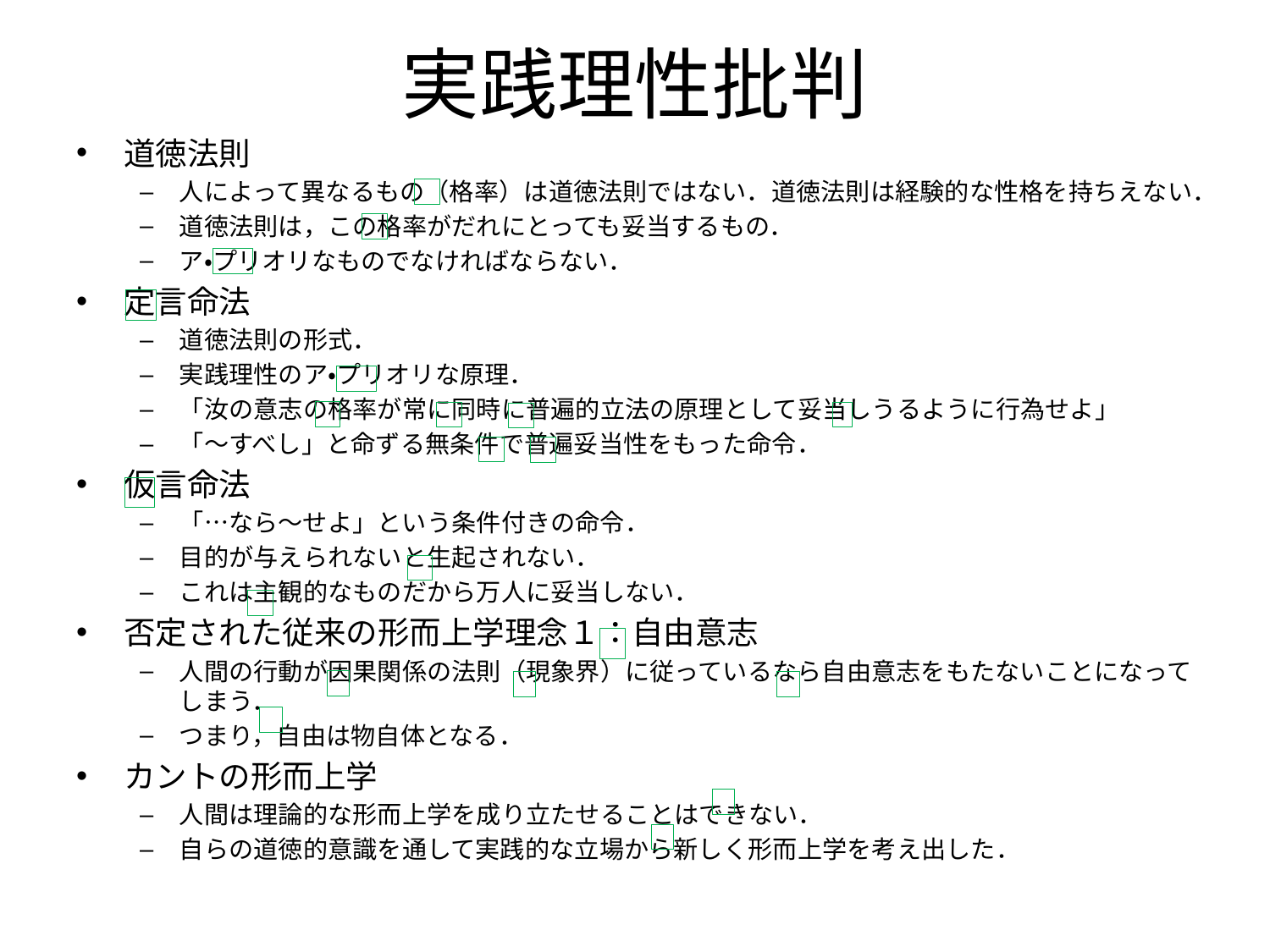

# 実践理性批判
道徳法則
人によって異なるもの（格率）は道徳法則ではない．道徳法則は経験的な性格を持ちえない．
道徳法則は，この格率がだれにとっても妥当するもの．
ア・プリオリなものでなければならない．
定言命法
道徳法則の形式．
実践理性のア・プリオリな原理．
「汝の意志の格率が常に同時に普遍的立法の原理として妥当しうるように行為せよ」
「～すべし」と命ずる無条件で普遍妥当性をもった命令．
仮言命法
「…なら～せよ」という条件付きの命令．
目的が与えられないと生起されない．
これは主観的なものだから万人に妥当しない．
否定された従来の形而上学理念１：自由意志
人間の行動が因果関係の法則（現象界）に従っているなら自由意志をもたないことになってしまう．
つまり，自由は物自体となる．
カントの形而上学
人間は理論的な形而上学を成り立たせることはできない．
自らの道徳的意識を通して実践的な立場から新しく形而上学を考え出した．